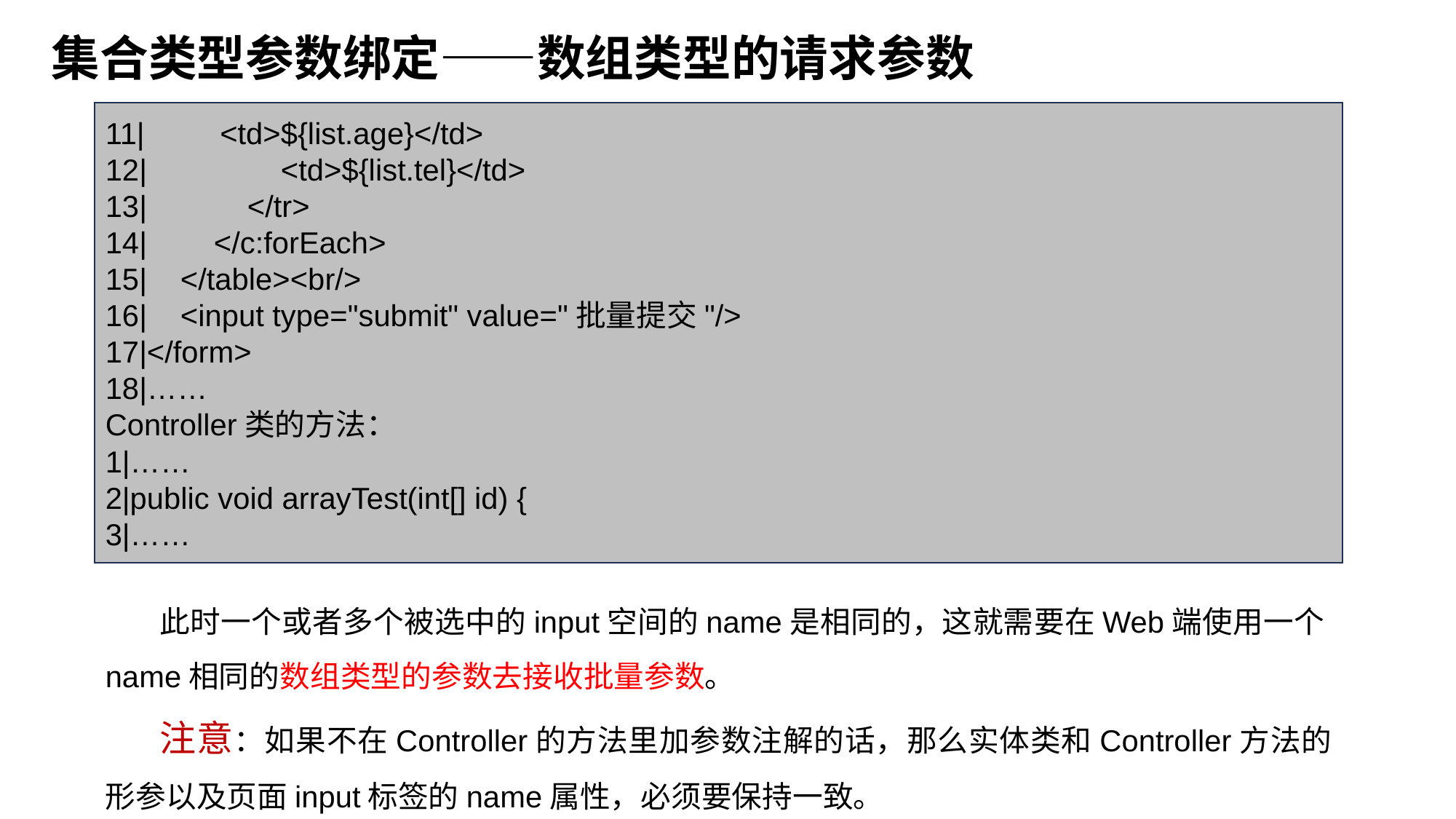

集合类型参数绑定——数组类型的请求参数
11|         <td>${list.age}</td>
12|                <td>${list.tel}</td>
13|            </tr>
14|        </c:forEach>
15|    </table><br/>
16|    <input type="submit" value="批量提交"/>
17|</form>
18|……
Controller类的方法：
1|……
2|public void arrayTest(int[] id) {
3|……
此时一个或者多个被选中的input空间的name是相同的，这就需要在Web端使用一个name相同的数组类型的参数去接收批量参数。
注意：如果不在Controller的方法里加参数注解的话，那么实体类和Controller方法的形参以及页面input标签的name属性，必须要保持一致。